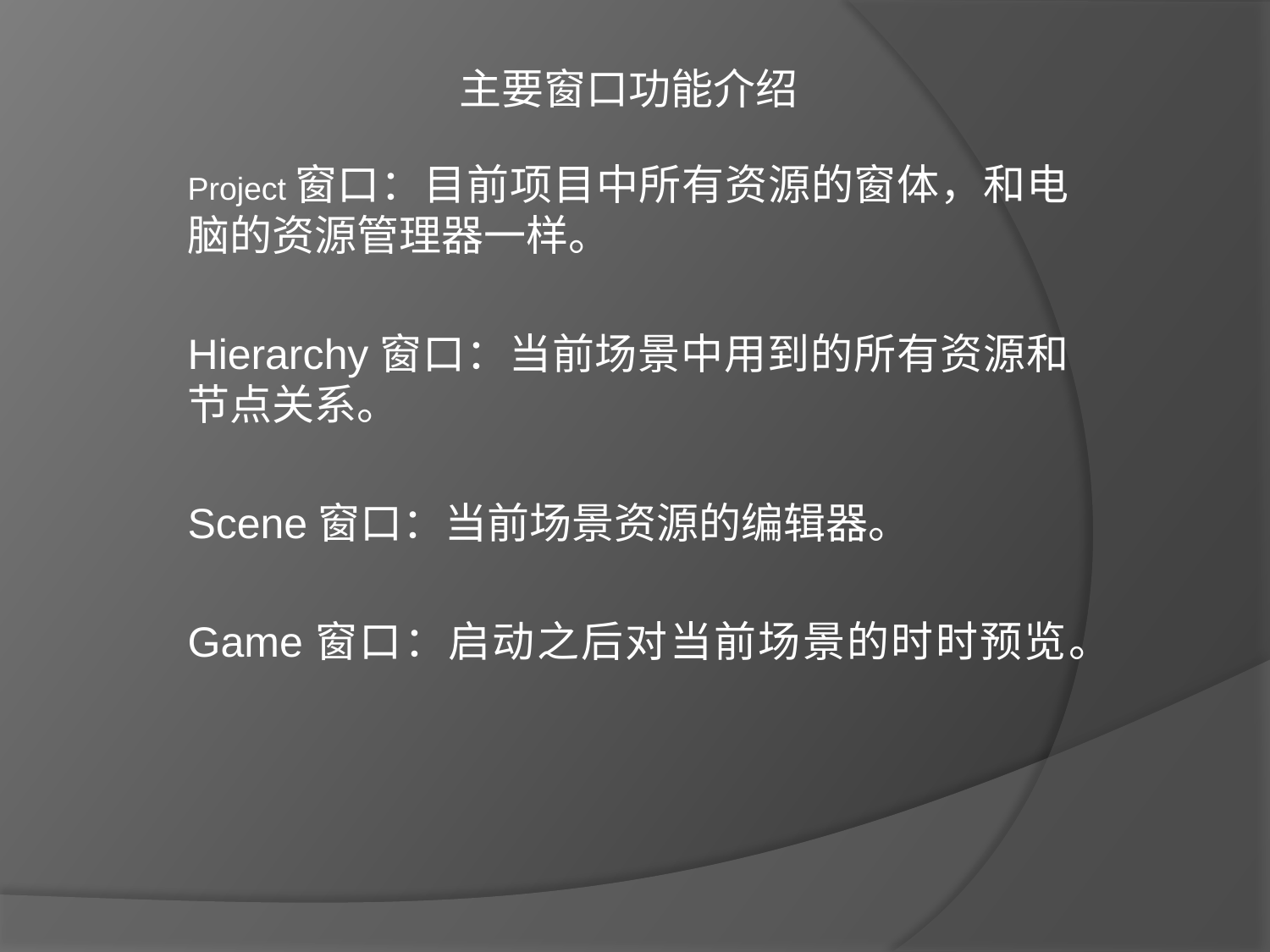

主要窗口功能介绍
Project窗口：目前项目中所有资源的窗体，和电脑的资源管理器一样。

Hierarchy窗口：当前场景中用到的所有资源和节点关系。

Scene窗口：当前场景资源的编辑器。

Game窗口：启动之后对当前场景的时时预览。